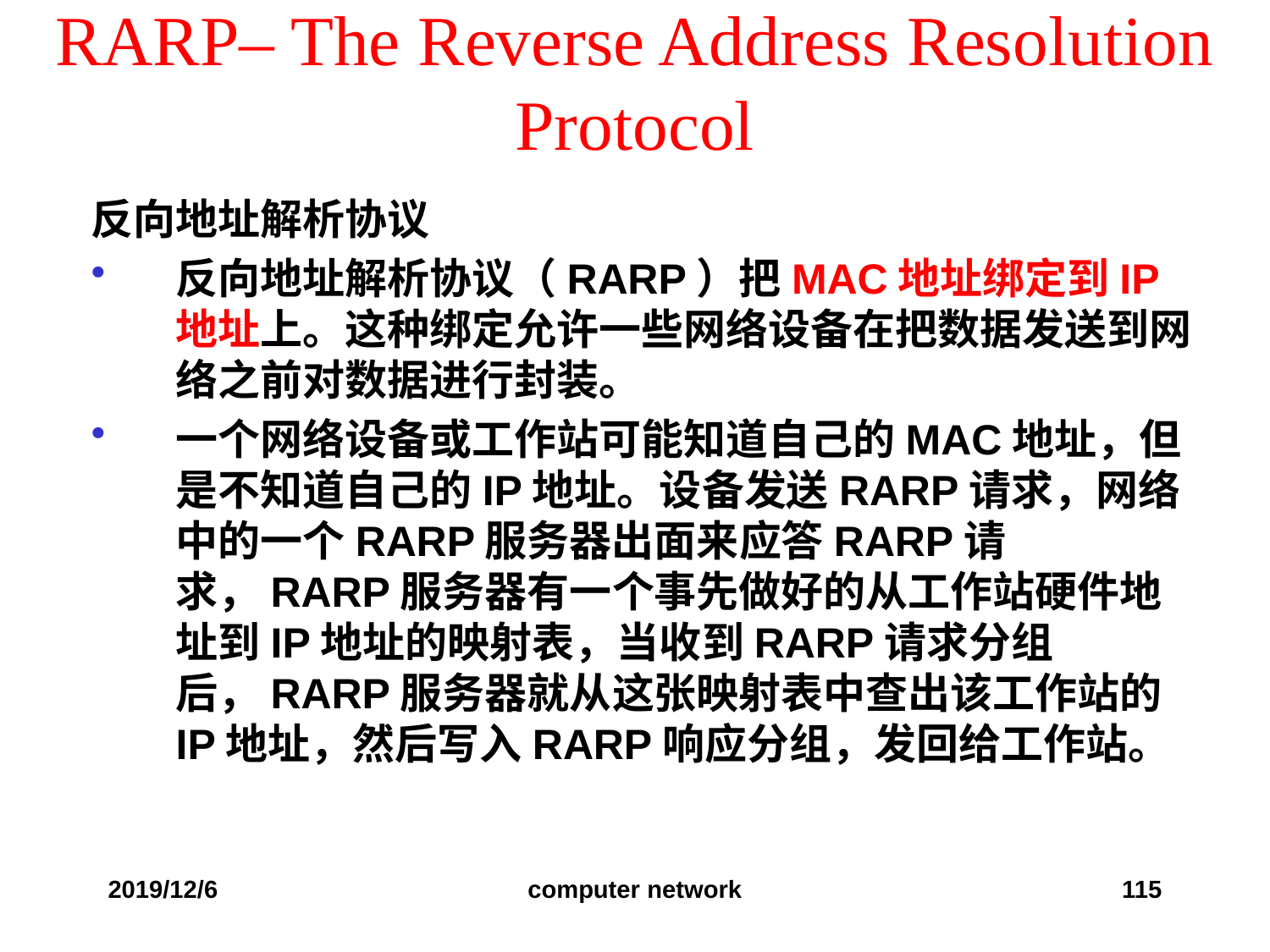

# RARP– The Reverse Address Resolution Protocol
反向地址解析协议
反向地址解析协议（RARP）把MAC地址绑定到IP地址上。这种绑定允许一些网络设备在把数据发送到网络之前对数据进行封装。
一个网络设备或工作站可能知道自己的MAC地址，但是不知道自己的IP地址。设备发送RARP请求，网络中的一个RARP服务器出面来应答RARP请求，RARP服务器有一个事先做好的从工作站硬件地址到IP地址的映射表，当收到RARP请求分组后，RARP服务器就从这张映射表中查出该工作站的IP地址，然后写入RARP响应分组，发回给工作站。
2019/12/6
computer network
115